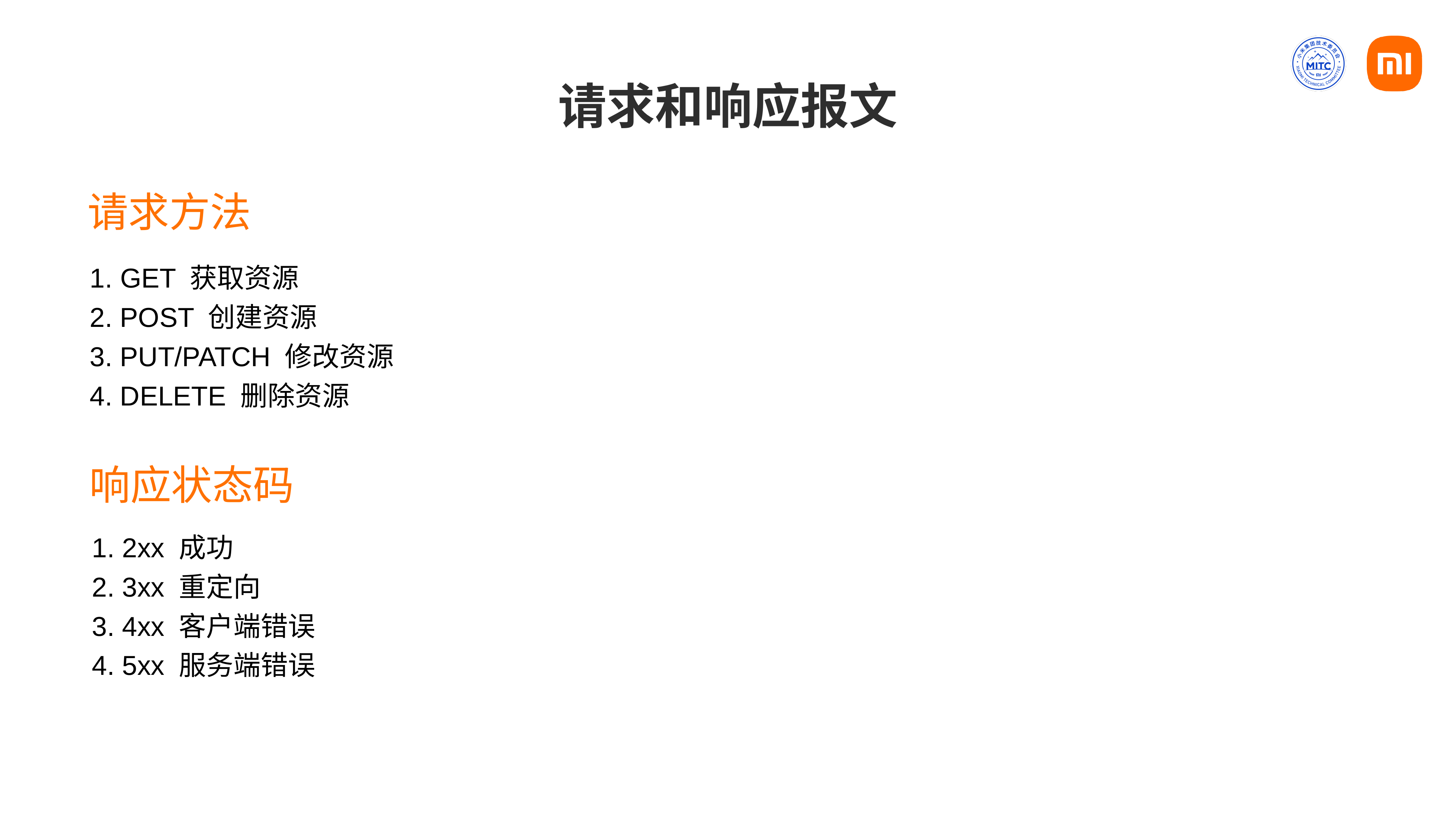

# 请求和响应报文
请求方法
1. GET 获取资源
2. POST 创建资源
3. PUT/PATCH 修改资源
4. DELETE 删除资源
响应状态码
1. 2xx 成功
2. 3xx 重定向
3. 4xx 客户端错误
4. 5xx 服务端错误